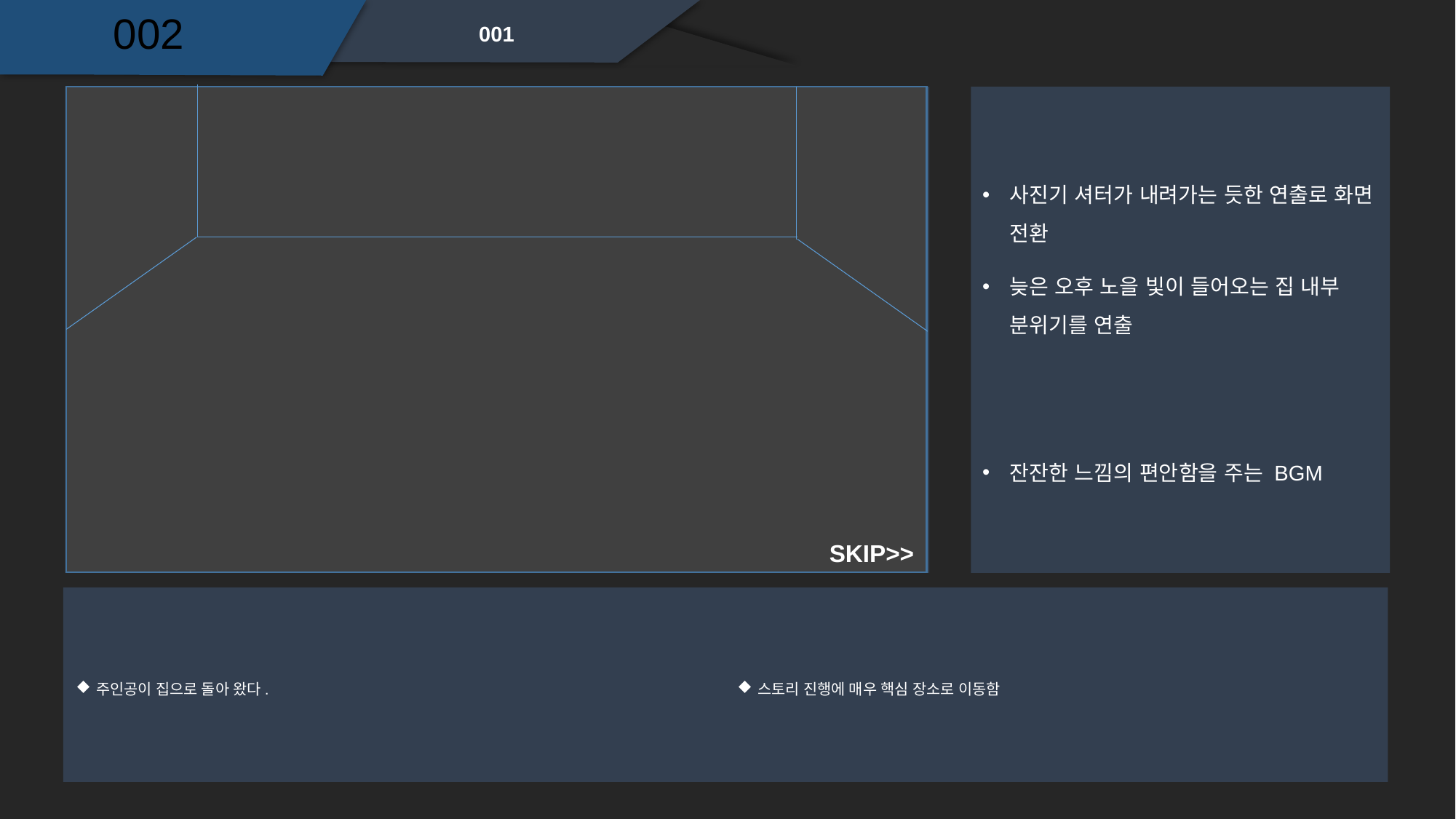

002
001

사진기 셔터가 내려가는 듯한 연출로 화면 전환
늦은 오후 노을 빛이 들어오는 집 내부 분위기를 연출
잔잔한 느낌의 편안함을 주는 BGM
SKIP>>
주인공이 집으로 돌아 왔다.
스토리 진행에 매우 핵심 장소로 이동함